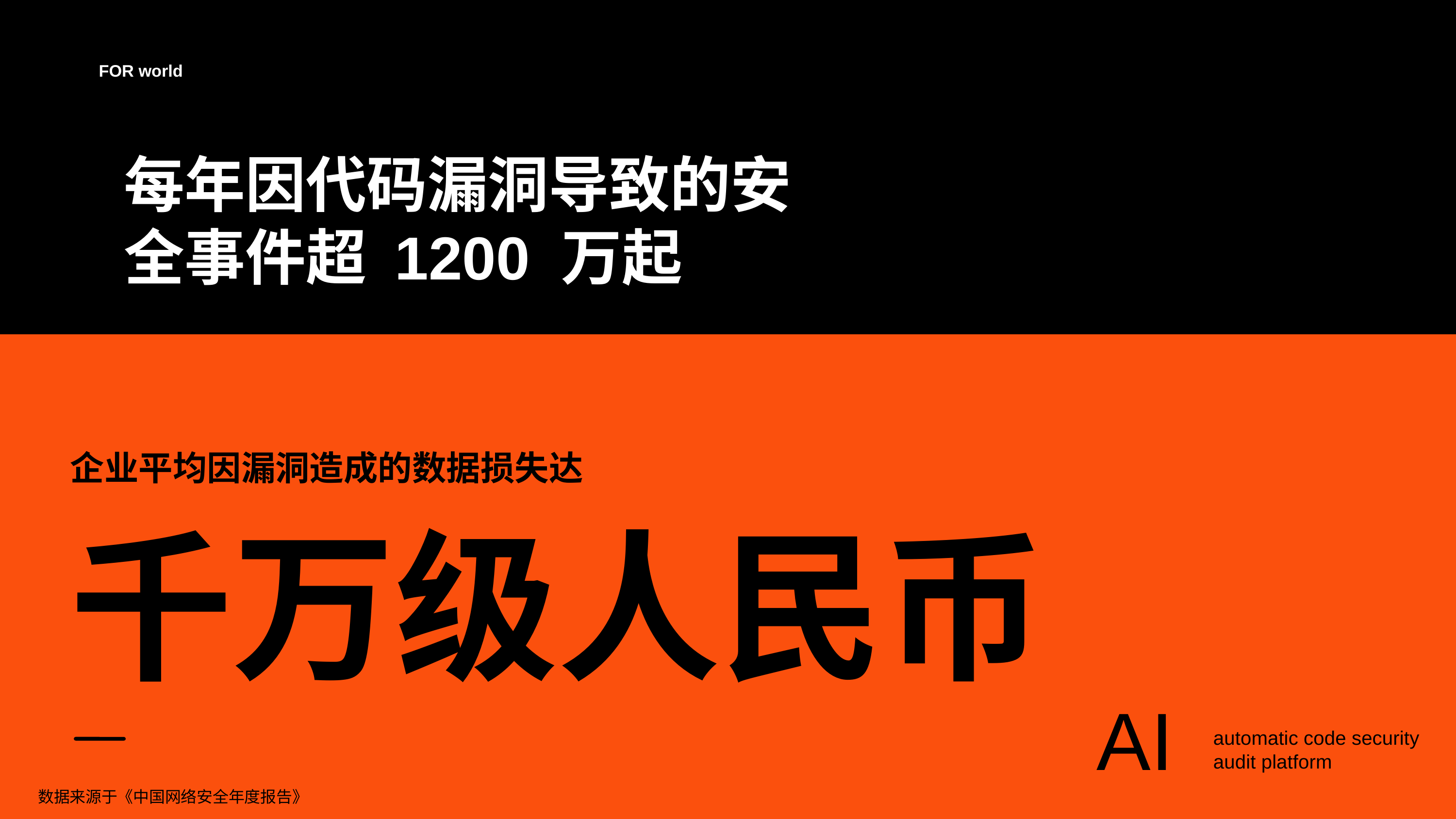

FOR world
每年因代码漏洞导致的安全事件超 1200 万起

企业平均因漏洞造成的数据损失达
千万级人民币
AI
automatic code security audit platform

数据来源于《中国网络安全年度报告》